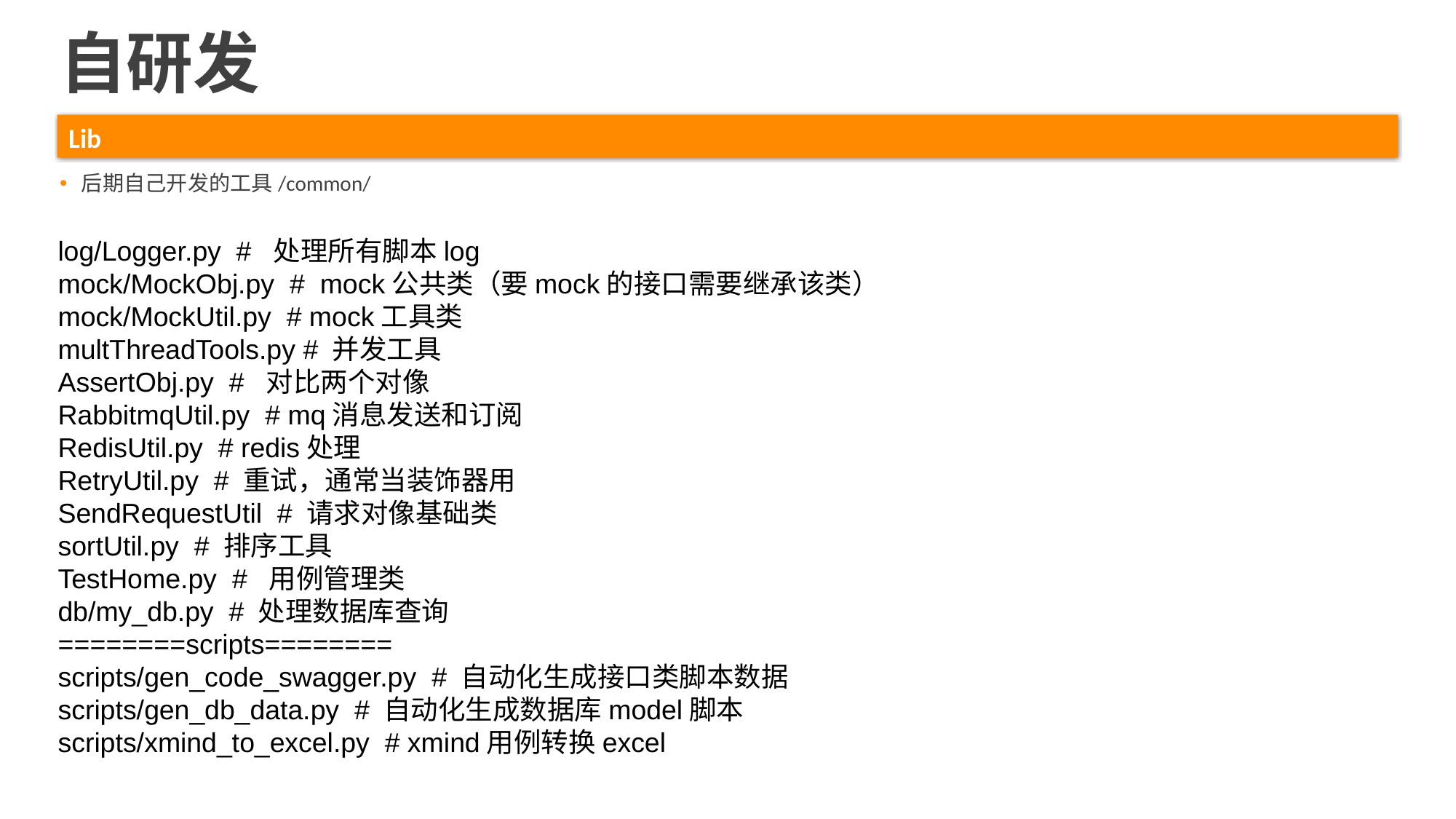

自研发

Lib
后期自己开发的工具/common/
log/Logger.py  #  处理所有脚本log
mock/MockObj.py  #  mock公共类（要mock的接口需要继承该类）
mock/MockUtil.py  # mock工具类
multThreadTools.py # 并发工具
AssertObj.py  #  对比两个对像
RabbitmqUtil.py  # mq消息发送和订阅
RedisUtil.py  # redis处理
RetryUtil.py  # 重试，通常当装饰器用
SendRequestUtil  # 请求对像基础类
sortUtil.py  # 排序工具
TestHome.py  #  用例管理类
db/my_db.py  # 处理数据库查询
========scripts========
scripts/gen_code_swagger.py  # 自动化生成接口类脚本数据
scripts/gen_db_data.py  # 自动化生成数据库model脚本
scripts/xmind_to_excel.py  # xmind用例转换excel